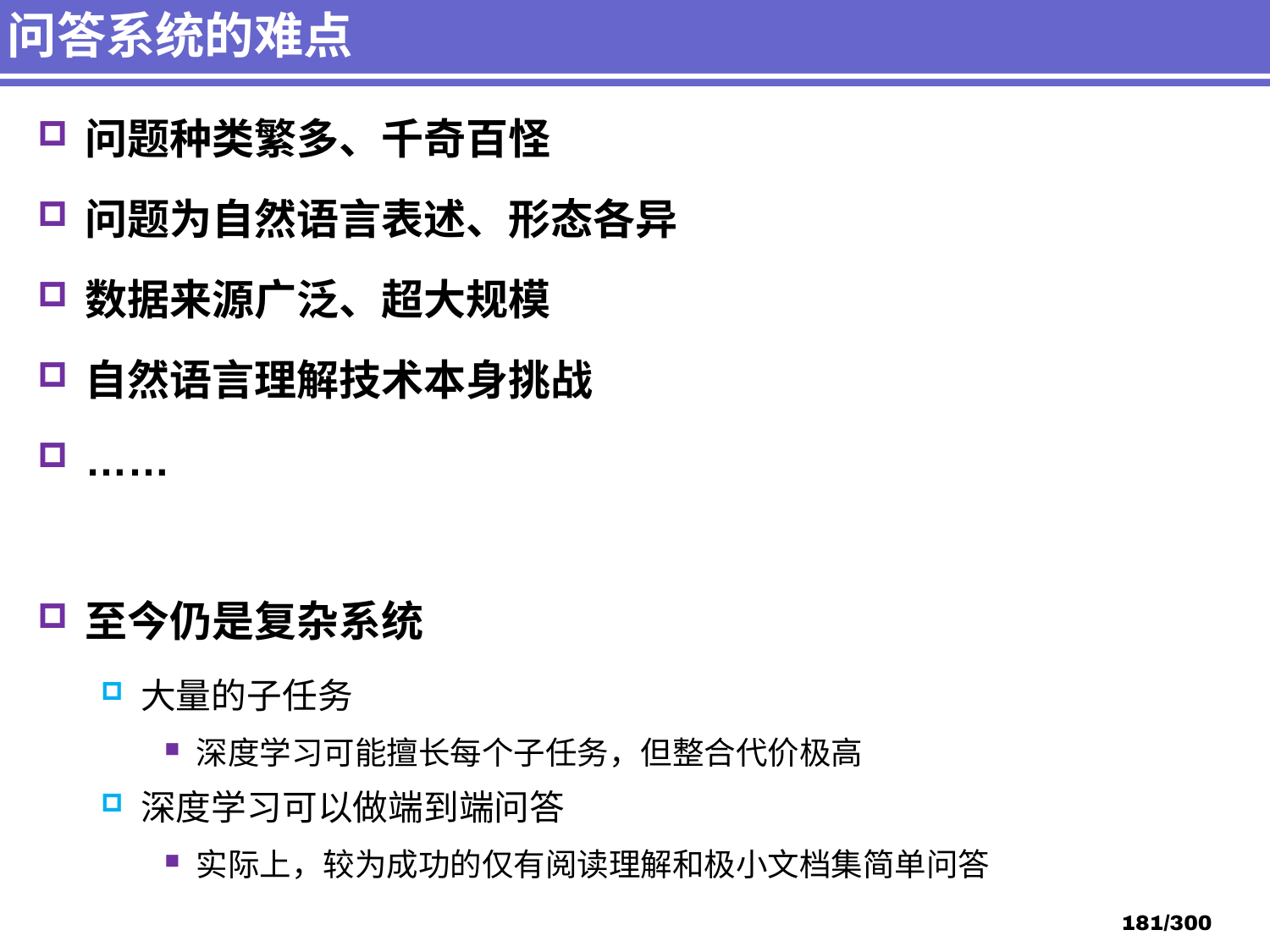

# 问答系统的难点
问题种类繁多、千奇百怪
问题为自然语言表述、形态各异
数据来源广泛、超大规模
自然语言理解技术本身挑战
……

至今仍是复杂系统
大量的子任务
深度学习可能擅长每个子任务，但整合代价极高
深度学习可以做端到端问答
实际上，较为成功的仅有阅读理解和极小文档集简单问答
181/300